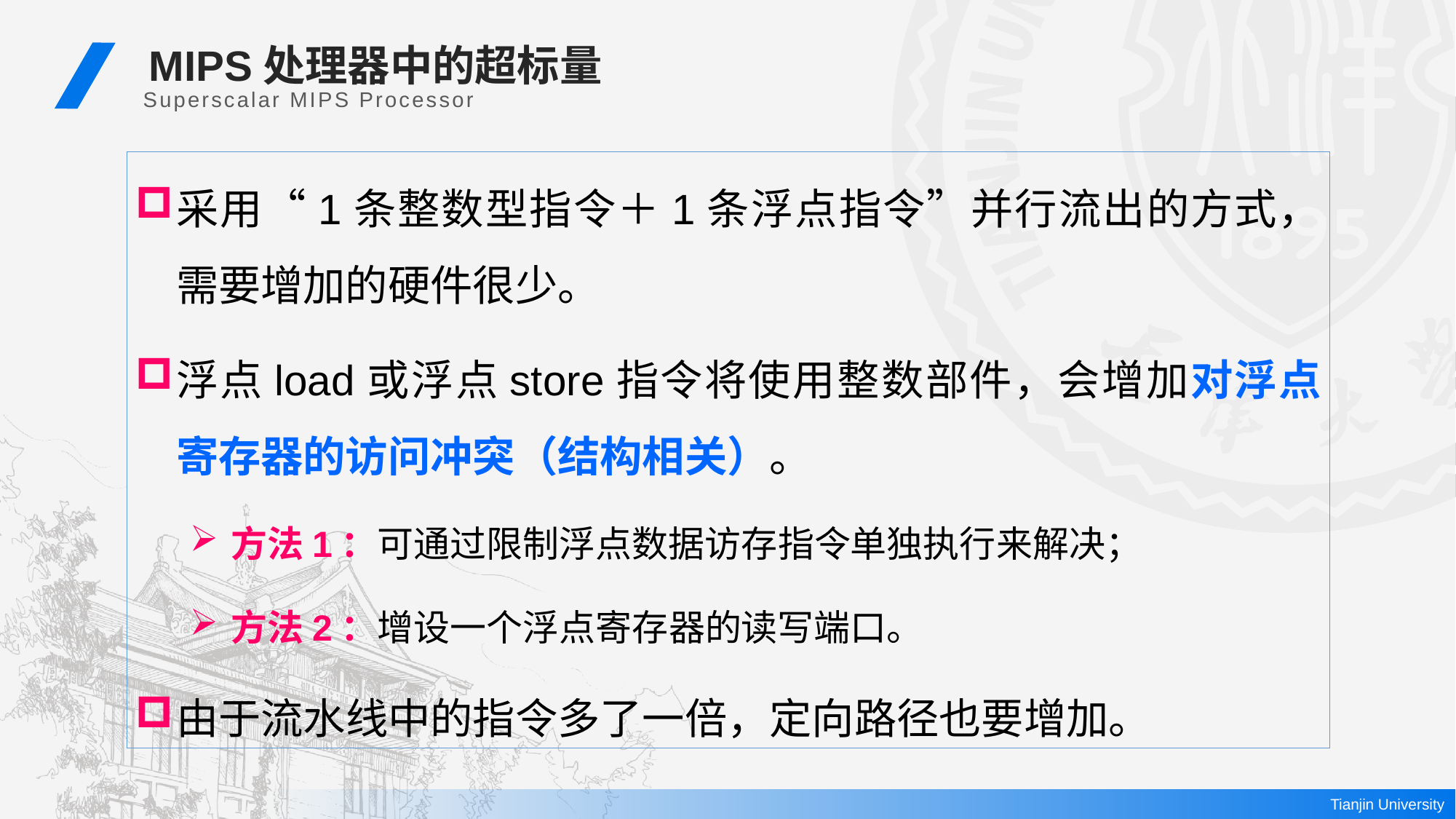

MIPS处理器中的超标量
Superscalar MIPS Processor
采用“1条整数型指令＋1条浮点指令”并行流出的方式，需要增加的硬件很少。
浮点load或浮点store指令将使用整数部件，会增加对浮点寄存器的访问冲突（结构相关）。
方法1：可通过限制浮点数据访存指令单独执行来解决；
方法2：增设一个浮点寄存器的读写端口。
由于流水线中的指令多了一倍，定向路径也要增加。